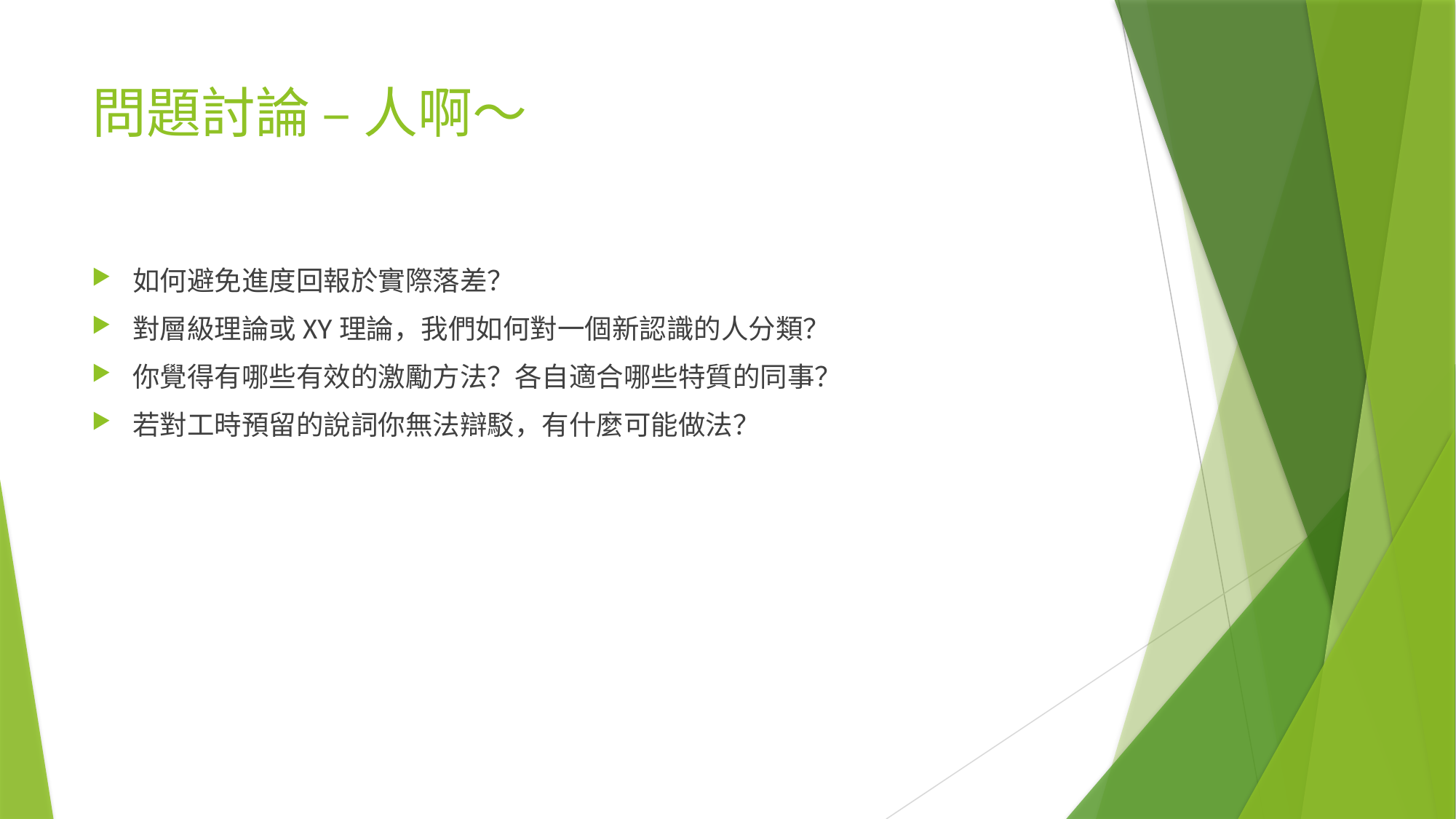

# 問題討論 – 人啊～
如何避免進度回報於實際落差？
對層級理論或XY理論，我們如何對一個新認識的人分類？
你覺得有哪些有效的激勵方法？各自適合哪些特質的同事？
若對工時預留的說詞你無法辯駁，有什麼可能做法？